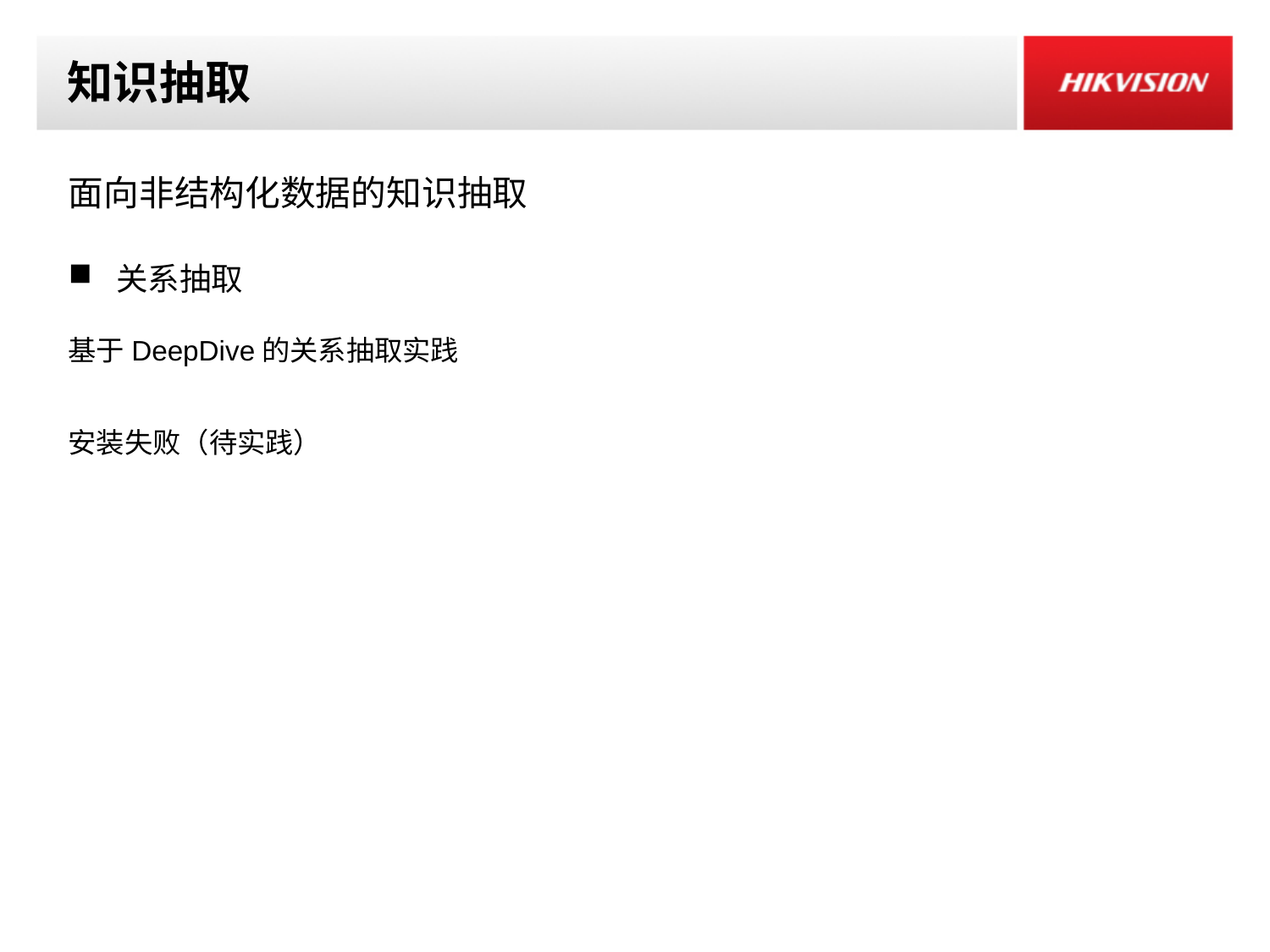

# 知识抽取
面向非结构化数据的知识抽取

关系抽取

基于DeepDive的关系抽取实践

安装失败（待实践）